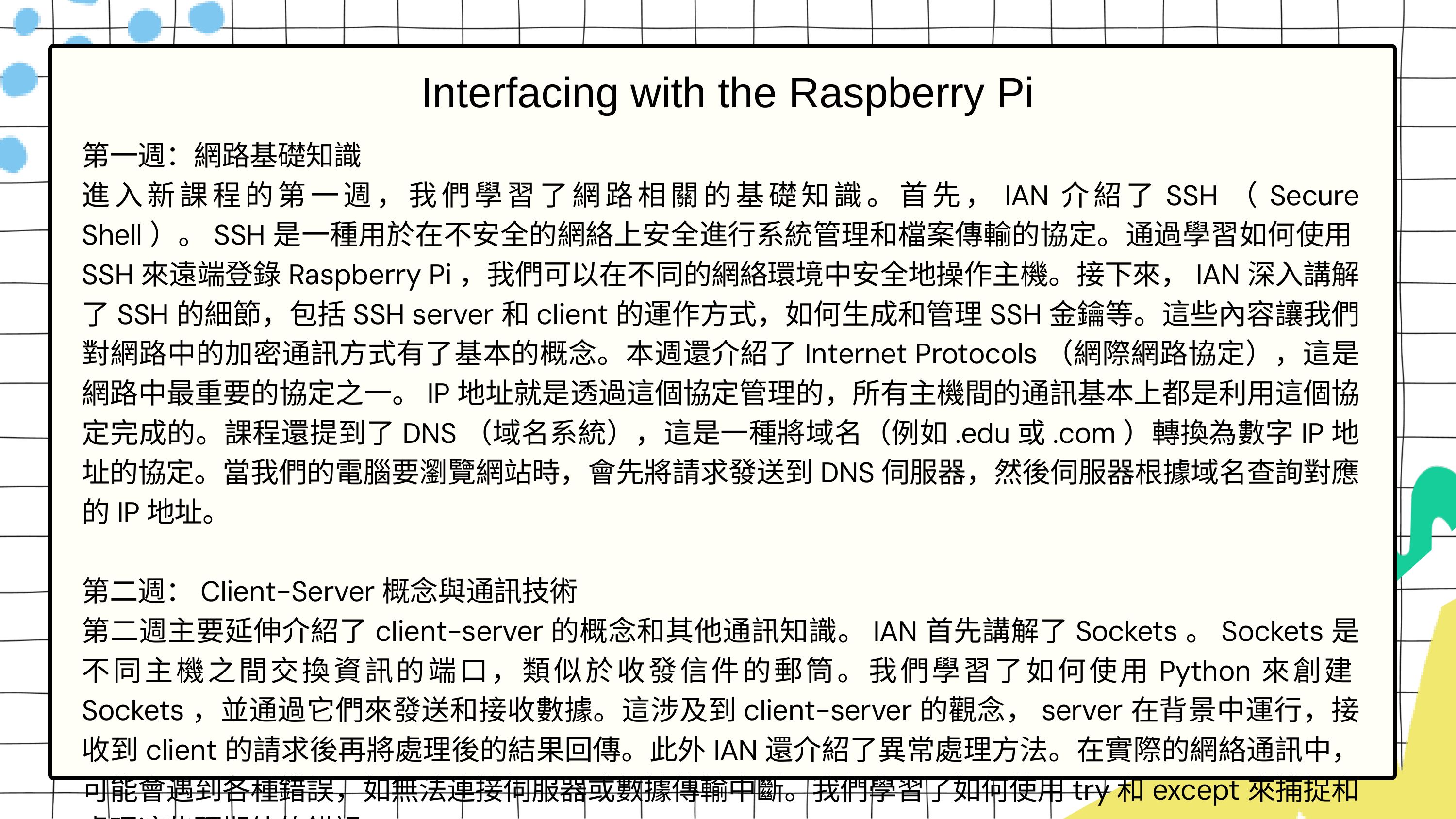

Interfacing with the Raspberry Pi

第一週：網路基礎知識
進入新課程的第一週，我們學習了網路相關的基礎知識。首先，IAN介紹了SSH（Secure Shell）。SSH是一種用於在不安全的網絡上安全進行系統管理和檔案傳輸的協定。通過學習如何使用SSH來遠端登錄Raspberry Pi，我們可以在不同的網絡環境中安全地操作主機。接下來，IAN深入講解了SSH的細節，包括SSH server和client的運作方式，如何生成和管理SSH金鑰等。這些內容讓我們對網路中的加密通訊方式有了基本的概念。本週還介紹了Internet Protocols（網際網路協定），這是網路中最重要的協定之一。IP地址就是透過這個協定管理的，所有主機間的通訊基本上都是利用這個協定完成的。課程還提到了DNS（域名系統），這是一種將域名（例如.edu或.com）轉換為數字IP地址的協定。當我們的電腦要瀏覽網站時，會先將請求發送到DNS伺服器，然後伺服器根據域名查詢對應的IP地址。

第二週：Client-Server概念與通訊技術
第二週主要延伸介紹了client-server的概念和其他通訊知識。IAN首先講解了Sockets。Sockets是不同主機之間交換資訊的端口，類似於收發信件的郵筒。我們學習了如何使用Python來創建Sockets，並通過它們來發送和接收數據。這涉及到client-server的觀念，server在背景中運行，接收到client的請求後再將處理後的結果回傳。此外IAN還介紹了異常處理方法。在實際的網絡通訊中，可能會遇到各種錯誤，如無法連接伺服器或數據傳輸中斷。我們學習了如何使用try和except來捕捉和處理這些預期外的錯誤。